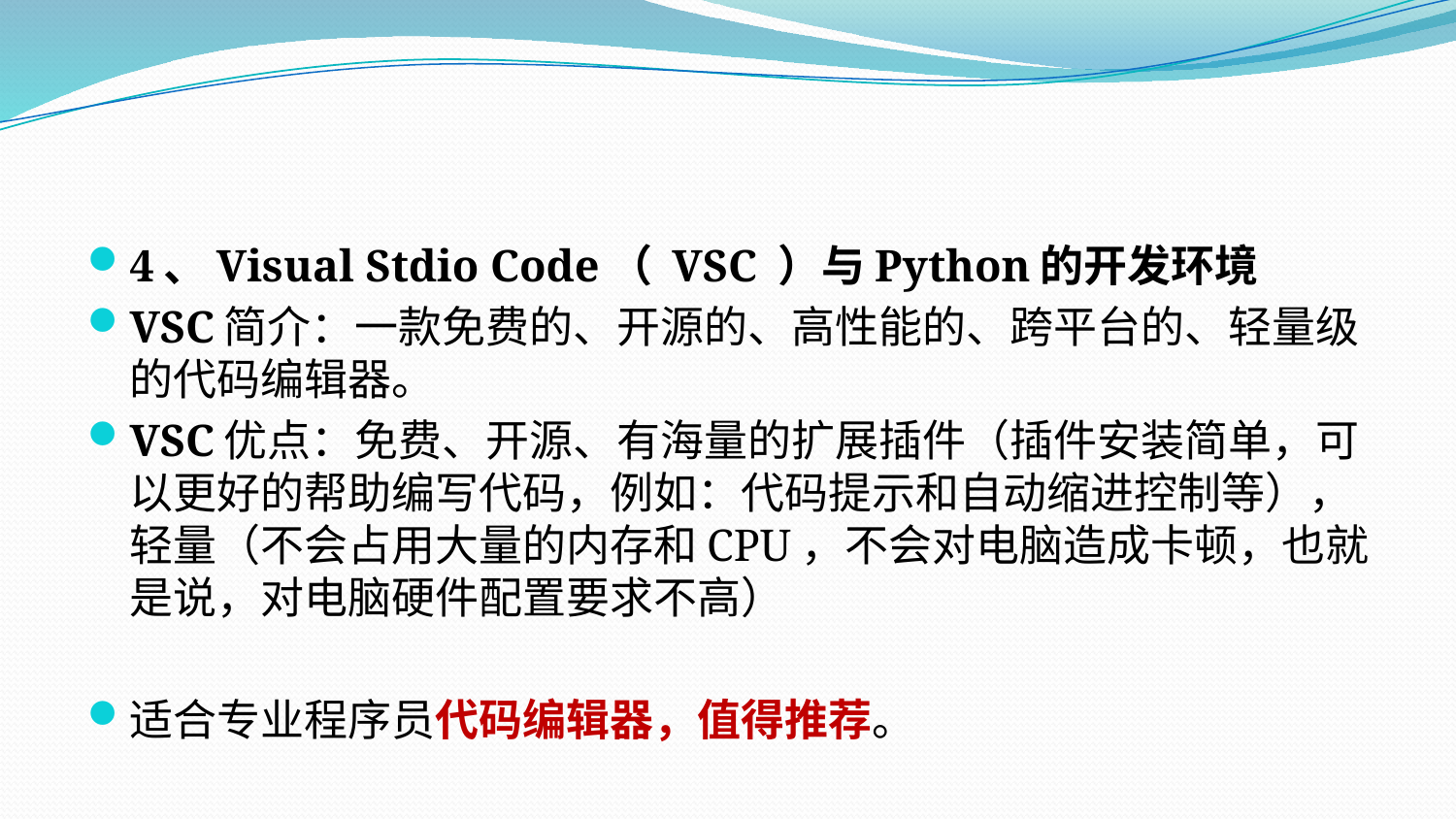

#
4、Visual Stdio Code（ VSC ）与Python的开发环境
VSC简介：一款免费的、开源的、高性能的、跨平台的、轻量级的代码编辑器。
VSC优点：免费、开源、有海量的扩展插件（插件安装简单，可以更好的帮助编写代码，例如：代码提示和自动缩进控制等），轻量（不会占用大量的内存和CPU，不会对电脑造成卡顿，也就是说，对电脑硬件配置要求不高）

适合专业程序员代码编辑器，值得推荐。